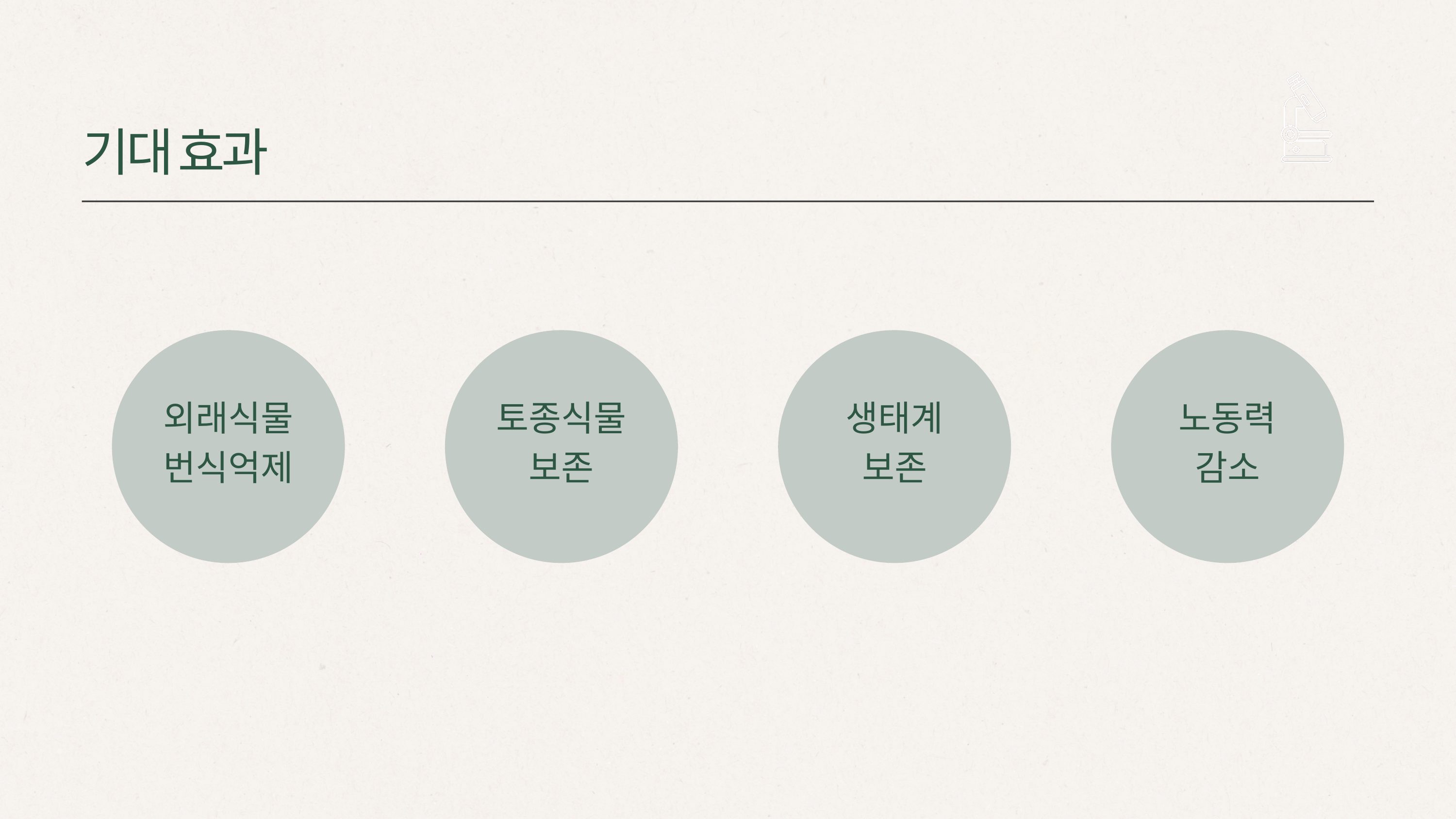

기대 효과

외래식물 번식억제

토종식물 보존

생태계
보존

노동력
감소